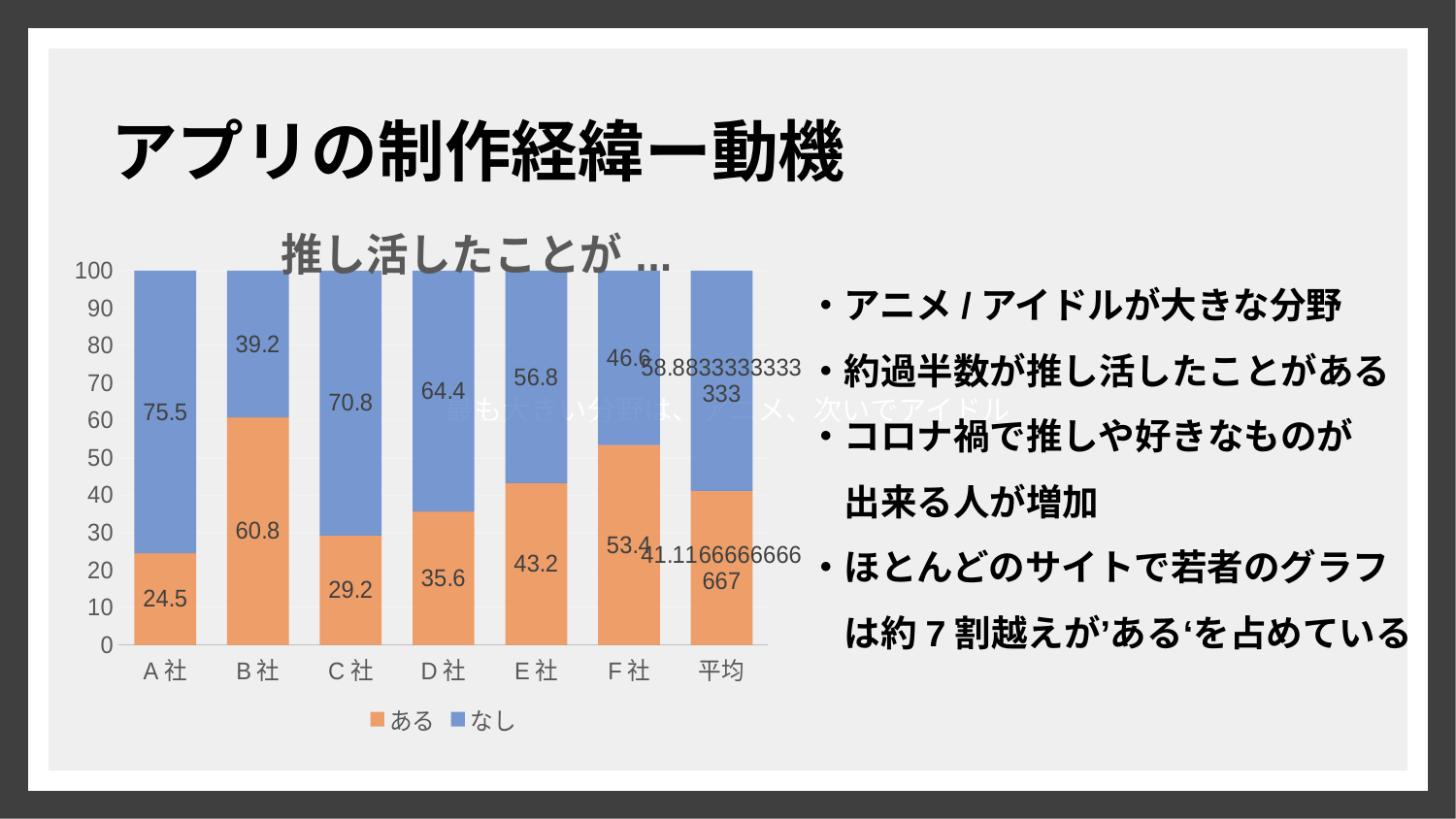

最も大きい分野は、アニメ、次いでアイドル
# アプリの制作経緯ー動機

### Chart: 推し活したことが...

| Category | ある | なし |
|---|---|---|
| A社 | 24.5 | 75.5 |
| B社 | 60.8 | 39.2 |
| C社 | 29.2 | 70.8 |
| D社 | 35.6 | 64.4 |
| E社 | 43.2 | 56.8 |
| F社 | 53.4 | 46.6 |
| 平均 | 41.11666666666667 | 58.88333333333333 |
・アニメ/アイドルが大きな分野
・約過半数が推し活したことがある
・コロナ禍で推しや好きなものが
　出来る人が増加
・ほとんどのサイトで若者のグラフ
　は約7割越えが’ある‘を占めている